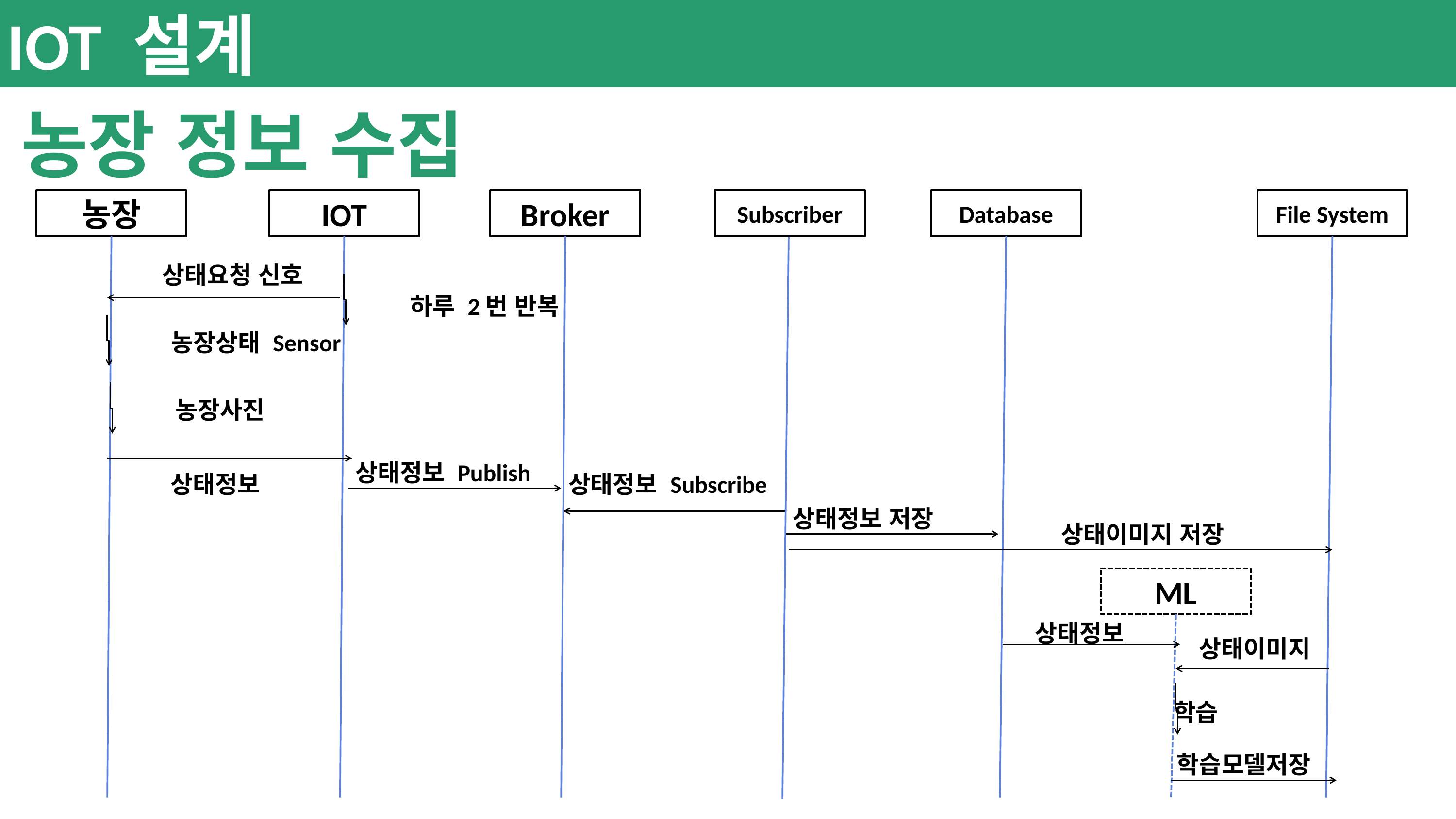

IOT 설계
농장 정보 수집
농장
IOT
Broker
Subscriber
Database
File System
상태요청 신호

하루 2번 반복

농장상태 Sensor

농장사진

상태정보 Publish
상태정보
상태정보 Subscribe

상태정보 저장
상태이미지 저장
ML
상태정보
상태이미지

학습

학습모델저장